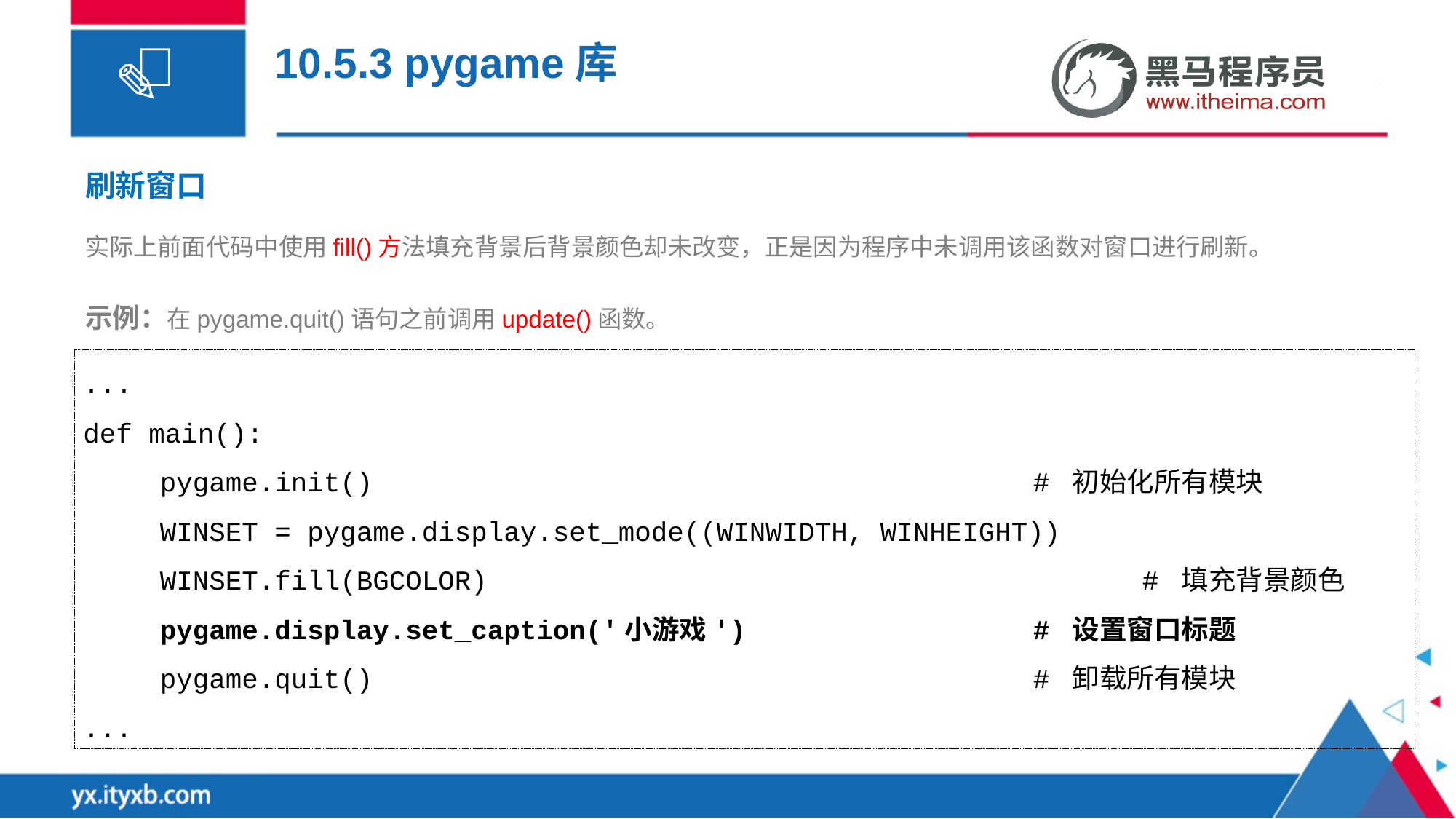

# 10.5.3 pygame库
刷新窗口
实际上前面代码中使用fill()方法填充背景后背景颜色却未改变，正是因为程序中未调用该函数对窗口进行刷新。
示例：在pygame.quit()语句之前调用update()函数。
...
def main():
	pygame.init()					         	# 初始化所有模块
	WINSET = pygame.display.set_mode((WINWIDTH, WINHEIGHT))
	WINSET.fill(BGCOLOR)						# 填充背景颜色
	pygame.display.set_caption('小游戏')			# 设置窗口标题
	pygame.quit()							# 卸载所有模块
...